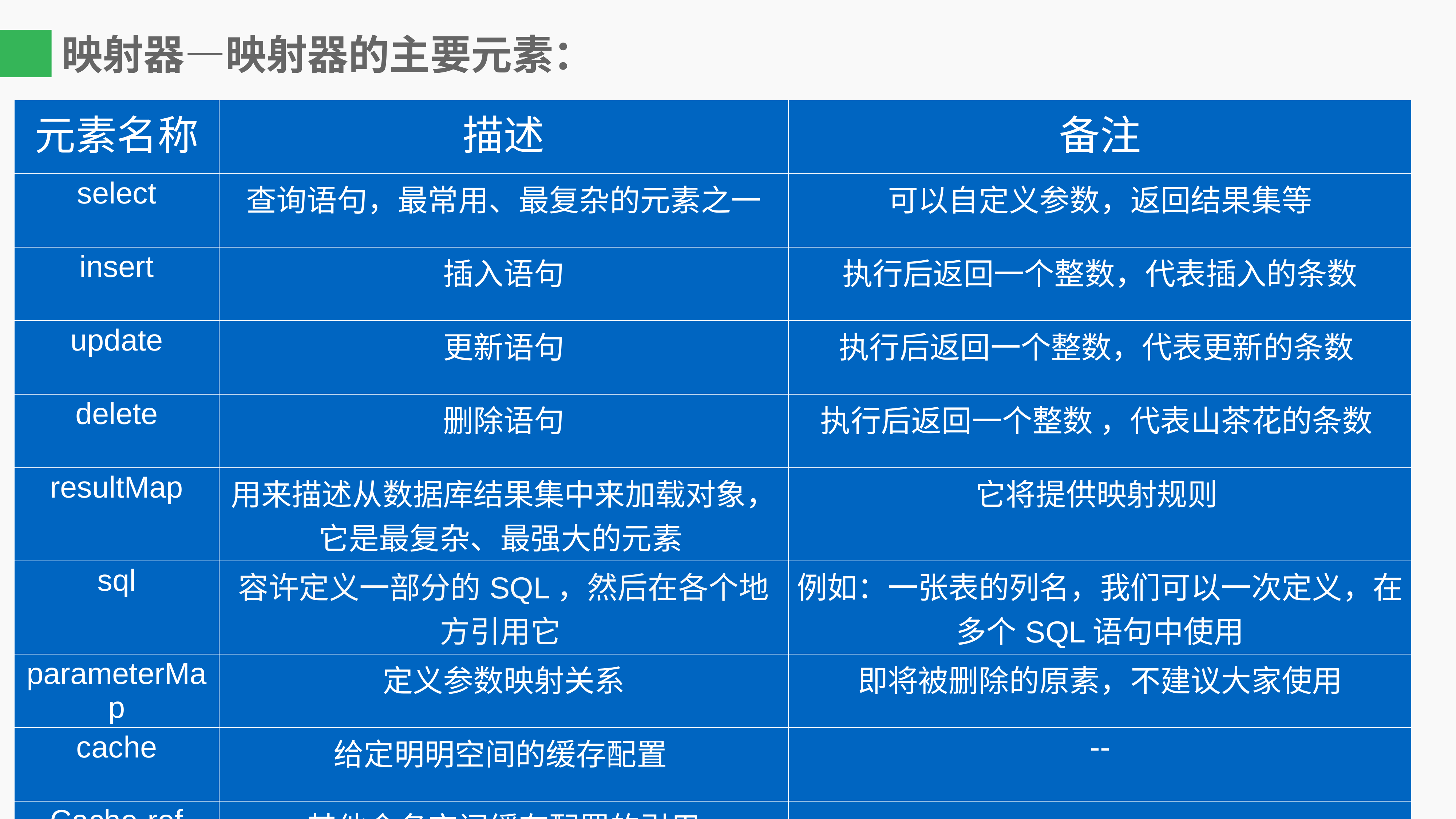

# 映射器—映射器的主要元素：
| 元素名称 | 描述 | 备注 |
| --- | --- | --- |
| select | 查询语句，最常用、最复杂的元素之一 | 可以自定义参数，返回结果集等 |
| insert | 插入语句 | 执行后返回一个整数，代表插入的条数 |
| update | 更新语句 | 执行后返回一个整数，代表更新的条数 |
| delete | 删除语句 | 执行后返回一个整数 ，代表山茶花的条数 |
| resultMap | 用来描述从数据库结果集中来加载对象，它是最复杂、最强大的元素 | 它将提供映射规则 |
| sql | 容许定义一部分的SQL，然后在各个地方引用它 | 例如：一张表的列名，我们可以一次定义，在多个SQL语句中使用 |
| parameterMap | 定义参数映射关系 | 即将被删除的原素，不建议大家使用 |
| cache | 给定明明空间的缓存配置 | -- |
| Cache-ref | 其他命名空间缓存配置的引用 | -- |